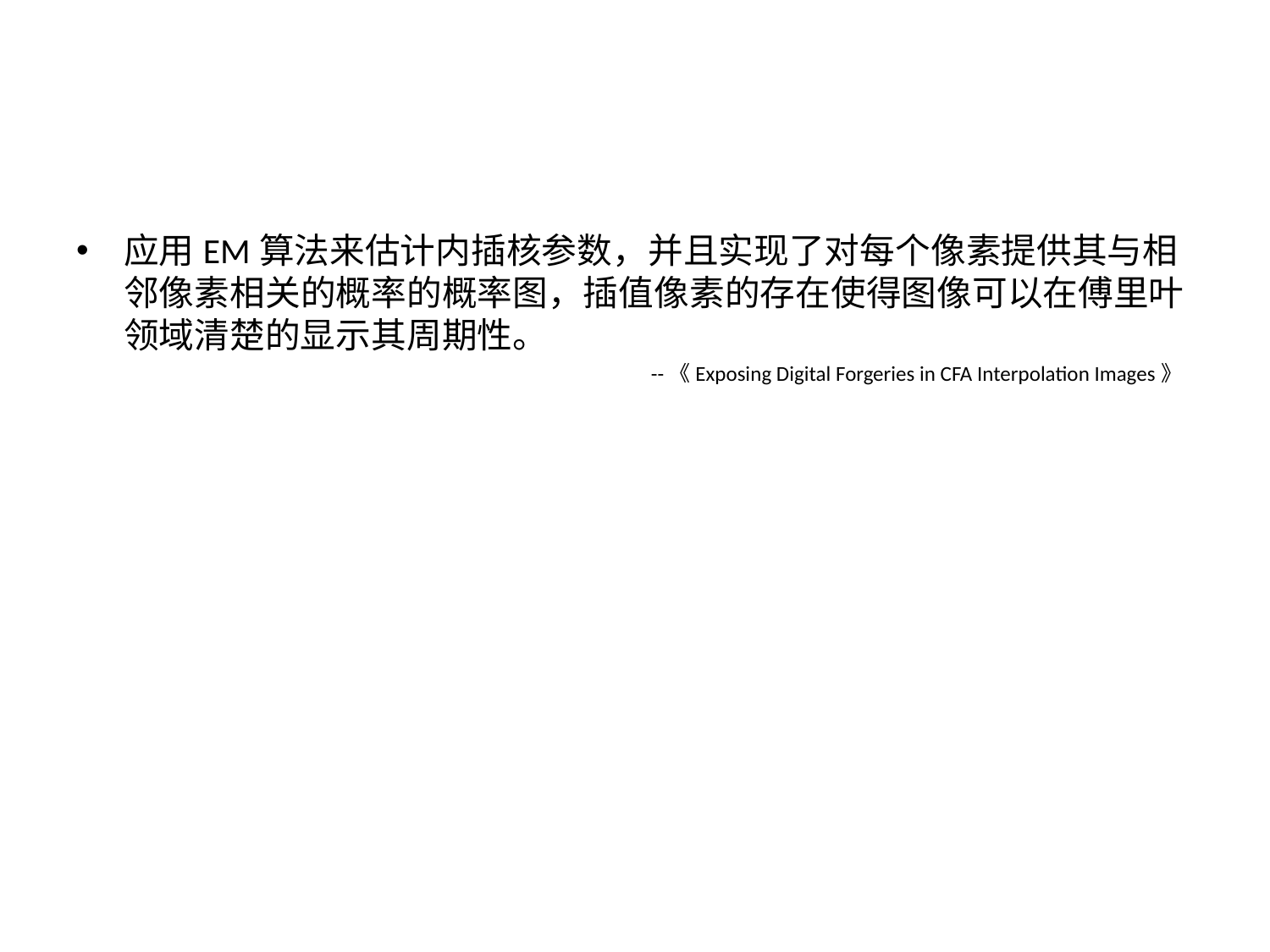

#
应用EM算法来估计内插核参数，并且实现了对每个像素提供其与相邻像素相关的概率的概率图，插值像素的存在使得图像可以在傅里叶领域清楚的显示其周期性。
                                                                                            --《Exposing Digital Forgeries in CFA Interpolation Images》